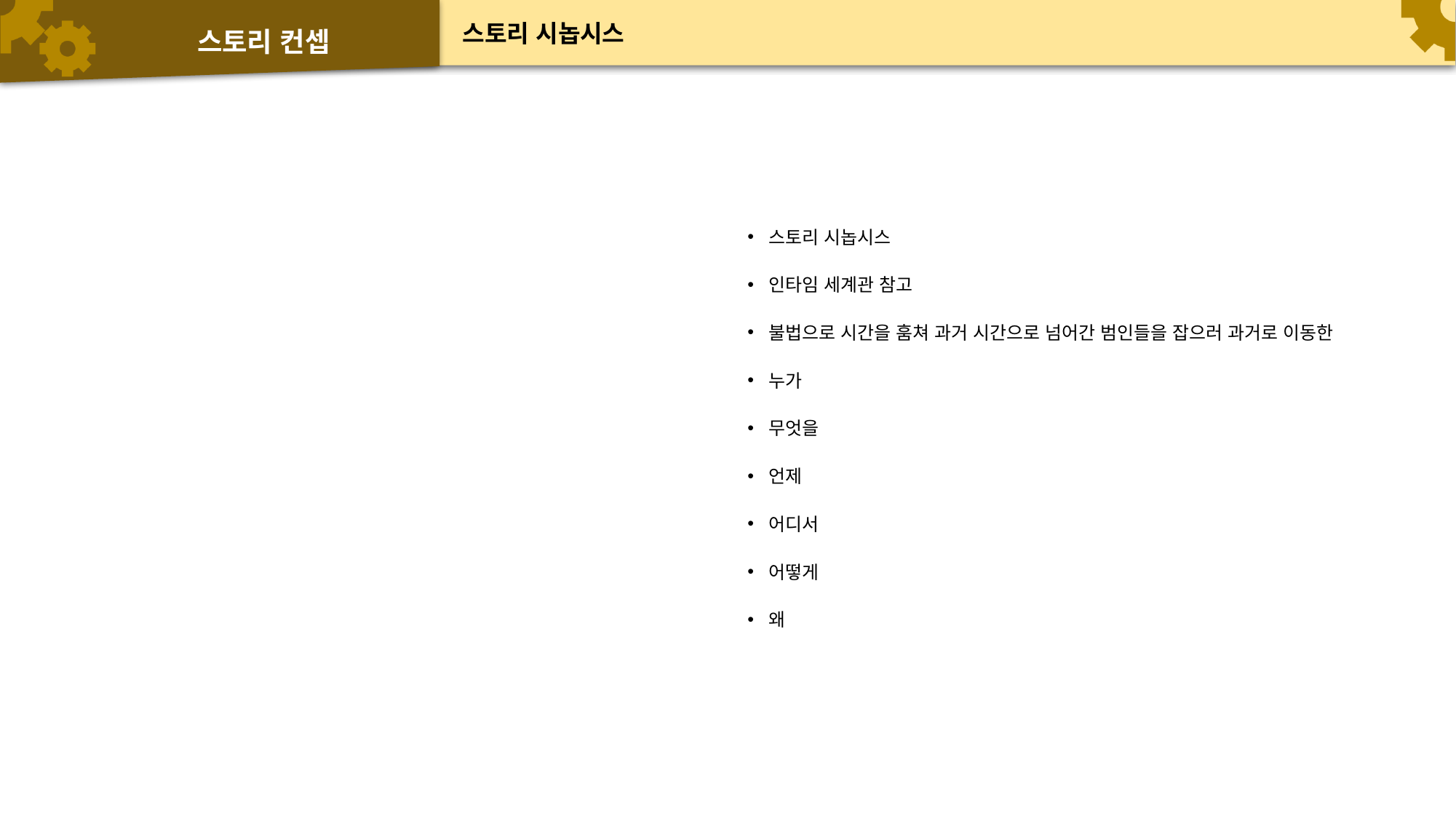

# 스토리 컨셉
스토리 시놉시스
스토리 시놉시스
인타임 세계관 참고
불법으로 시간을 훔쳐 과거 시간으로 넘어간 범인들을 잡으러 과거로 이동한
누가
무엇을
언제
어디서
어떻게
왜